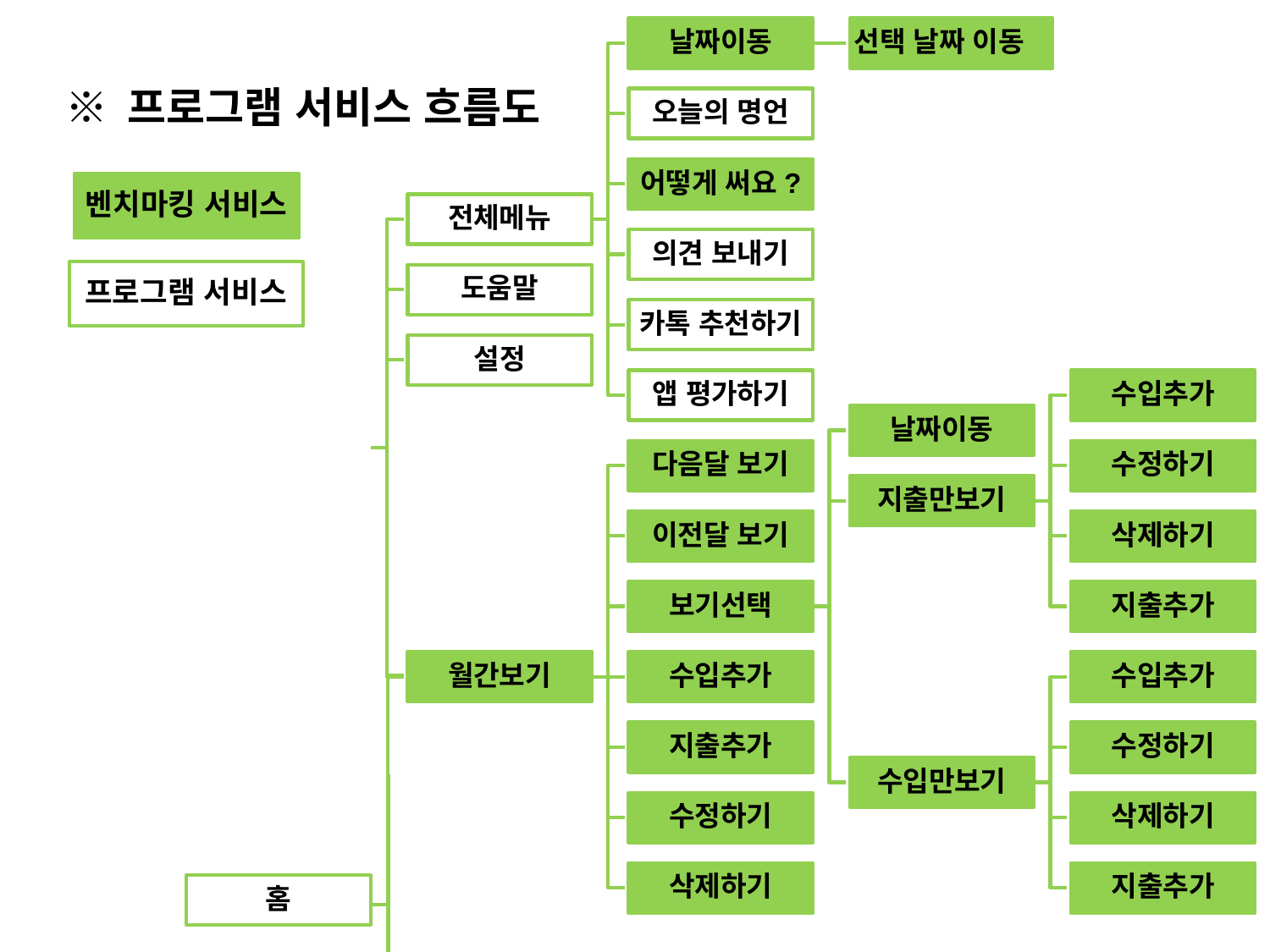

날짜이동
선택 날짜 이동

※ 프로그램 서비스 흐름도
오늘의 명언

어떻게 써요?
벤치마킹 서비스

전체메뉴

의견 보내기
프로그램 서비스
도움말

카톡 추천하기
설정

앱 평가하기
수입추가

날짜이동

다음달 보기
수정하기

지출만보기

이전달 보기
삭제하기

보기선택
지출추가

월간보기
수입추가
수입추가

지출추가
수정하기

수입만보기

수정하기
삭제하기
삭제하기
지출추가
홈